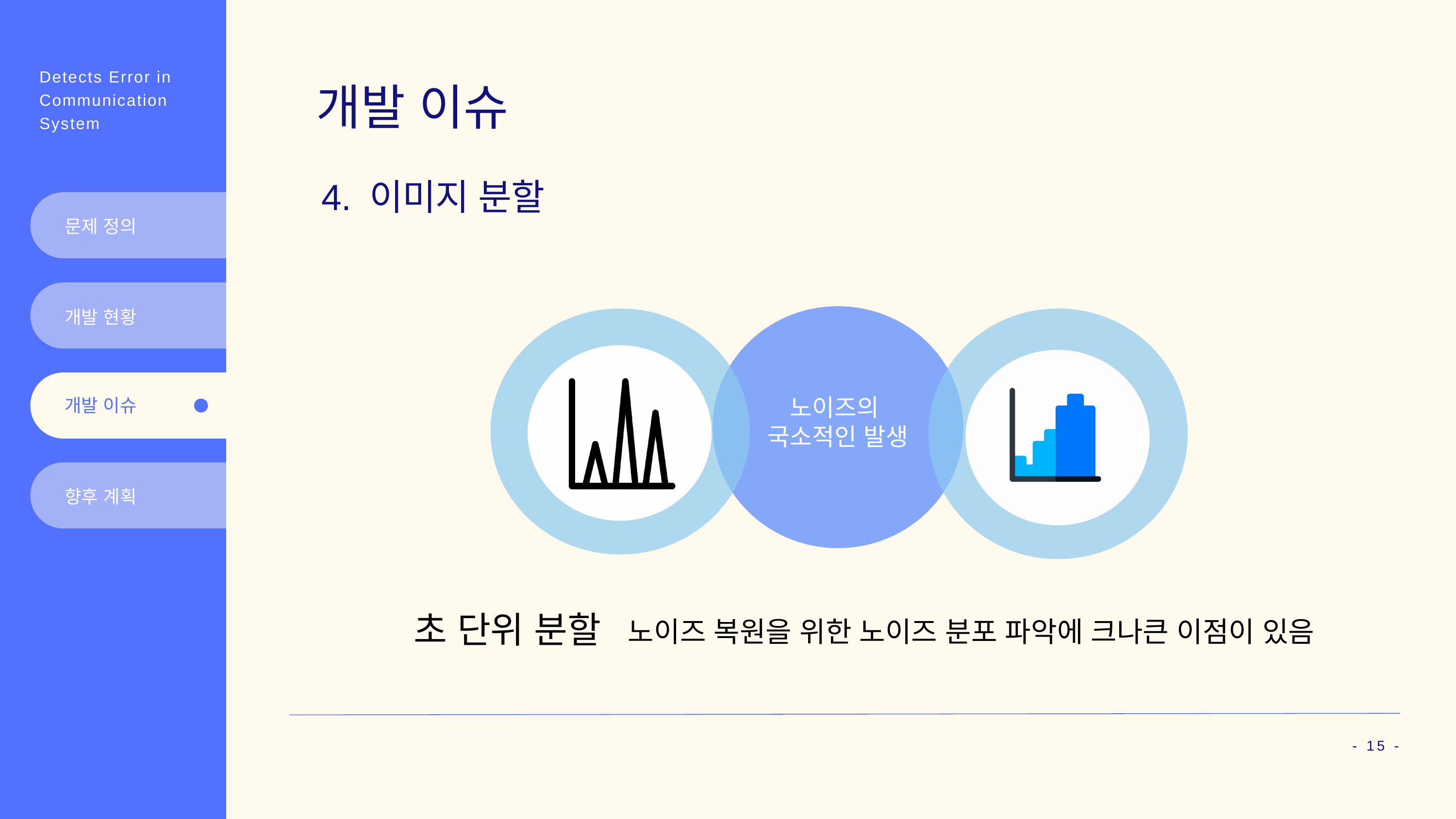

Detects Error in
Communication
System
개발 이슈
4. 이미지 분할

문제 정의

개발 현황

노이즈의
국소적인 발생

개발 이슈

향후 계획
노이즈 복원을 위한 노이즈 분포 파악에 크나큰 이점이 있음
초 단위 분할

- 15 -